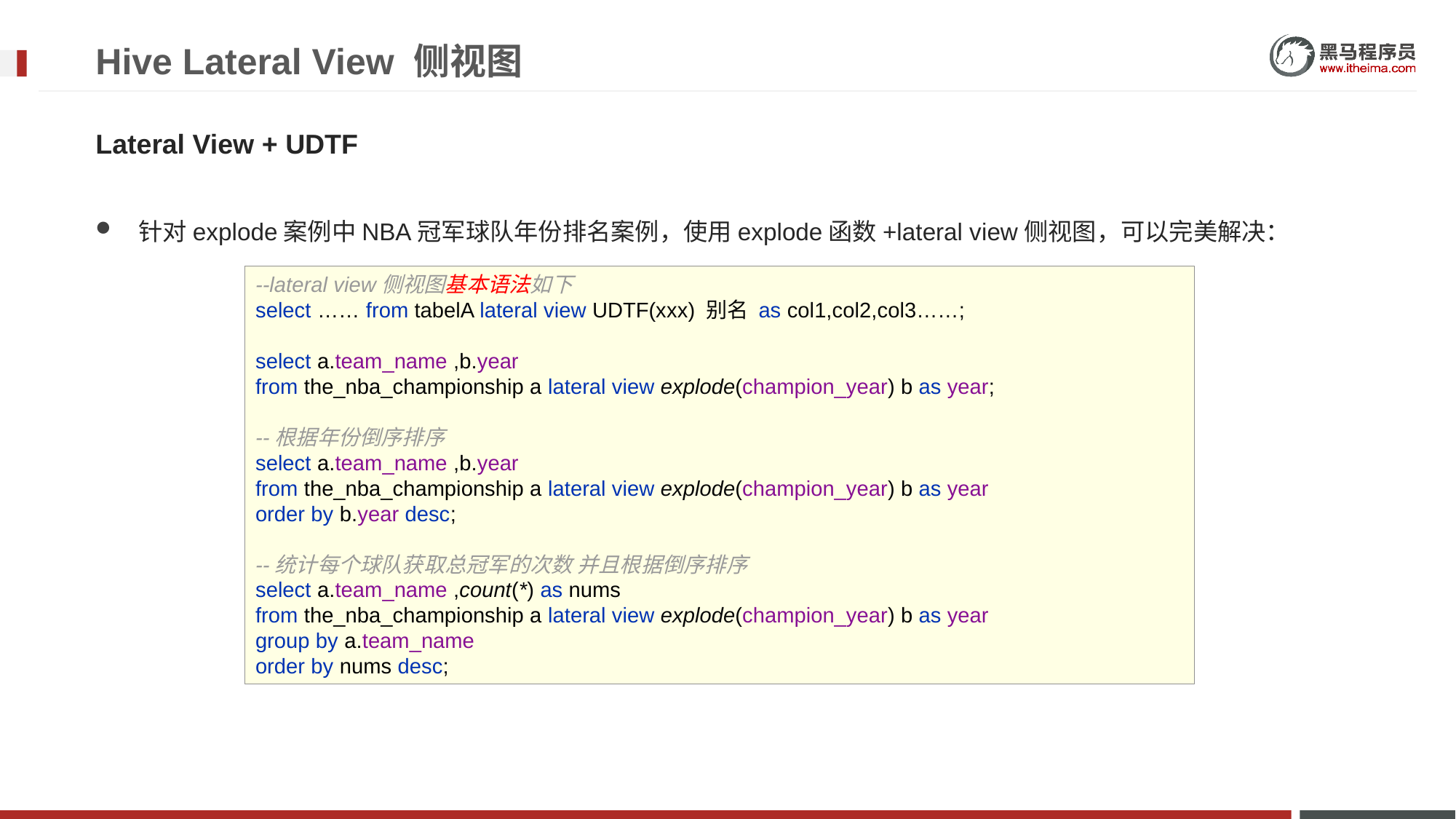

# Hive Lateral View 侧视图
Lateral View + UDTF
针对explode案例中NBA冠军球队年份排名案例，使用explode函数+lateral view侧视图，可以完美解决：
--lateral view侧视图基本语法如下
select …… from tabelA lateral view UDTF(xxx) 别名 as col1,col2,col3……;
select a.team_name ,b.year
from the_nba_championship a lateral view explode(champion_year) b as year;
--根据年份倒序排序
select a.team_name ,b.year
from the_nba_championship a lateral view explode(champion_year) b as year
order by b.year desc;
--统计每个球队获取总冠军的次数 并且根据倒序排序
select a.team_name ,count(*) as nums
from the_nba_championship a lateral view explode(champion_year) b as year
group by a.team_name
order by nums desc;